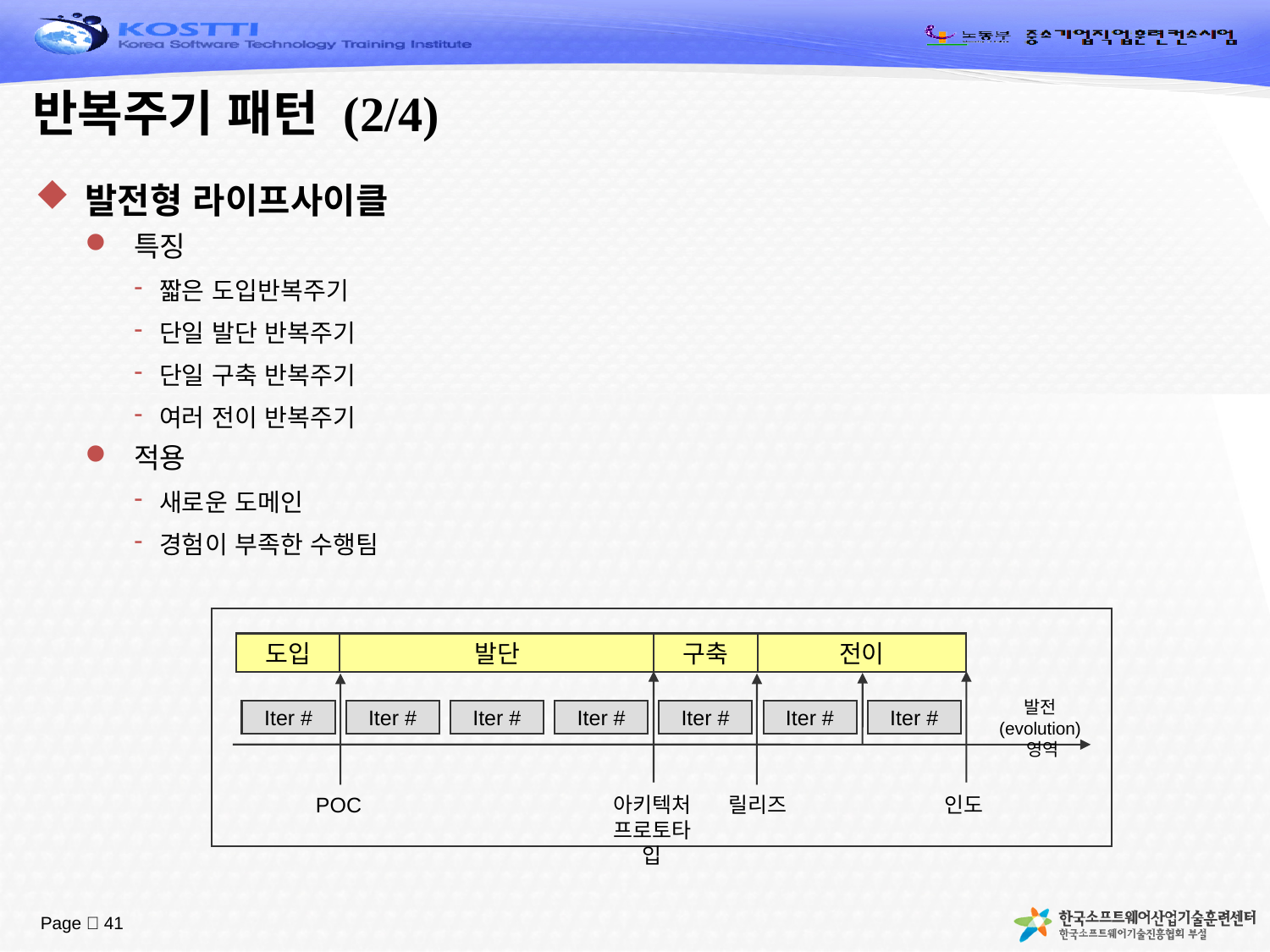

# 반복주기 패턴 (2/4)
발전형 라이프사이클
특징
짧은 도입반복주기
단일 발단 반복주기
단일 구축 반복주기
여러 전이 반복주기
적용
새로운 도메인
경험이 부족한 수행팀

도입
발단
구축
전이

발전(evolution)영역
Iter #
Iter #
Iter #
Iter #
Iter #
Iter #
Iter #

POC
아키텍처 프로토타입
릴리즈
인도